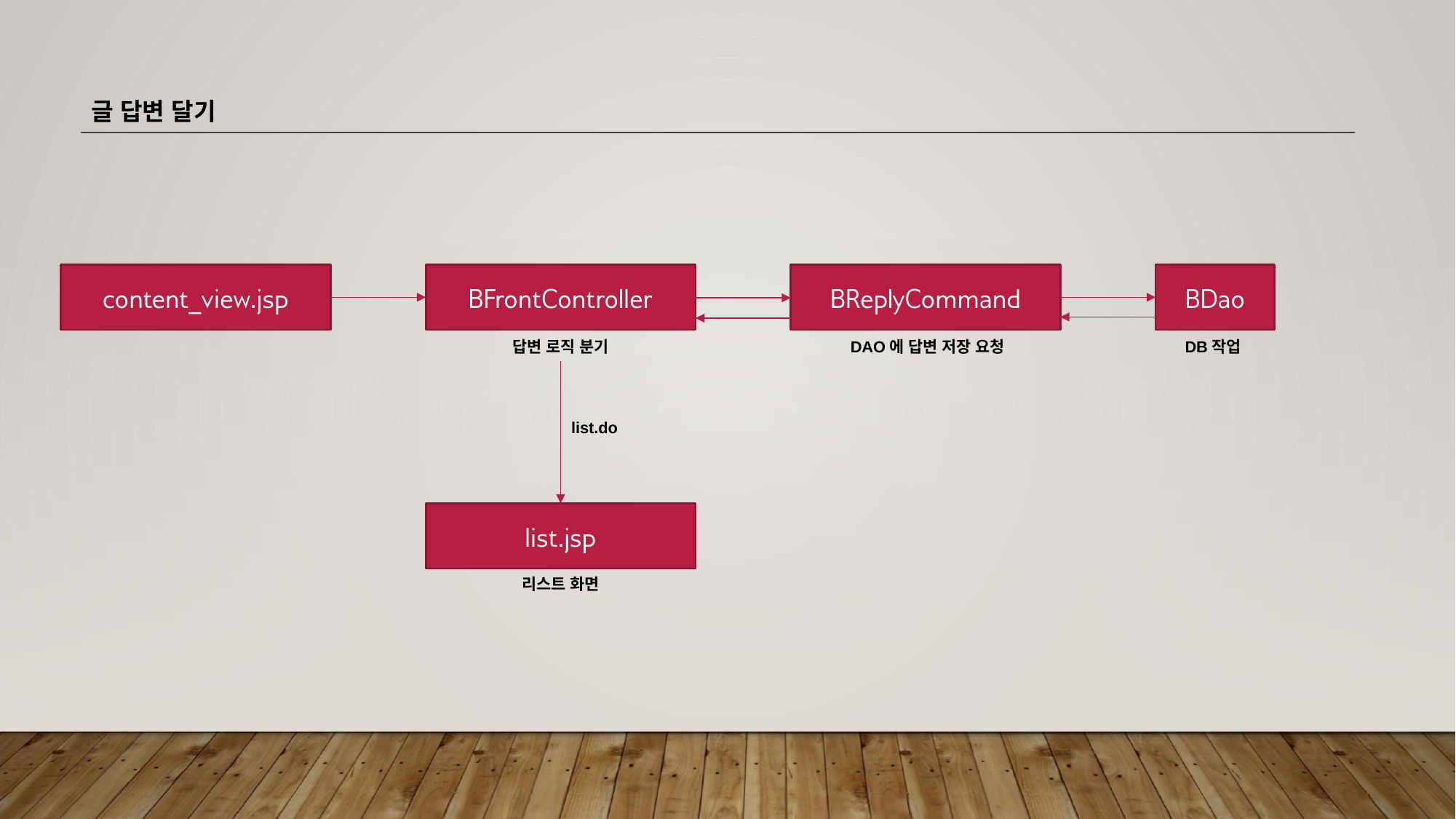

글 답변 달기
content_view.jsp
BFrontController
BReplyCommand
BDao
답변 로직 분기
DAO에 답변 저장 요청
DB작업
list.do
list.jsp
리스트 화면